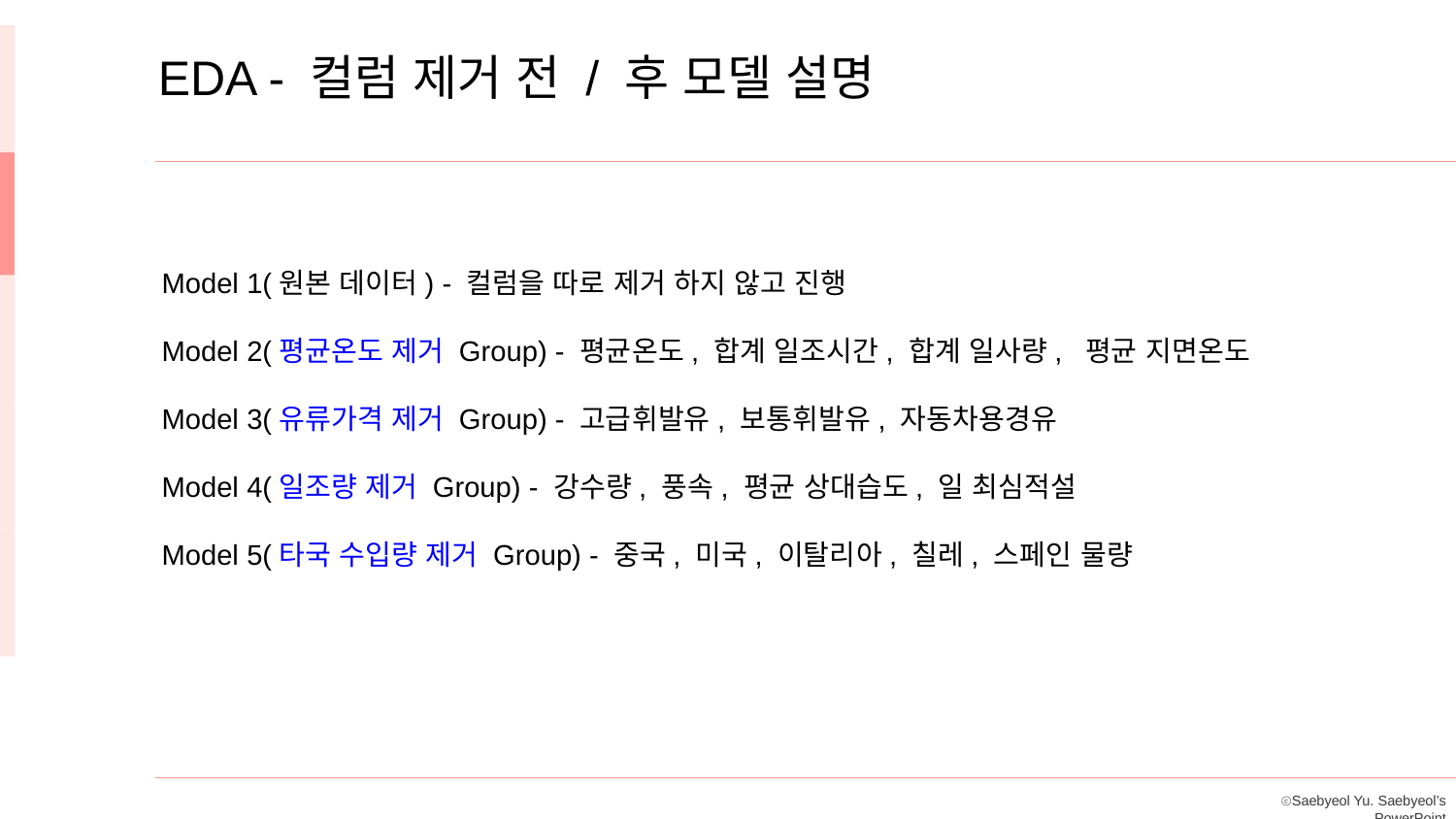

EDA - 컬럼 제거 전 / 후 모델 설명

Model 1(원본 데이터) - 컬럼을 따로 제거 하지 않고 진행

Model 2(평균온도 제거 Group) - 평균온도, 합계 일조시간, 합계 일사량,  평균 지면온도

Model 3(유류가격 제거 Group) - 고급휘발유, 보통휘발유, 자동차용경유

Model 4(일조량 제거 Group) - 강수량, 풍속, 평균 상대습도, 일 최심적설

Model 5(타국 수입량 제거 Group) - 중국, 미국, 이탈리아, 칠레, 스페인 물량